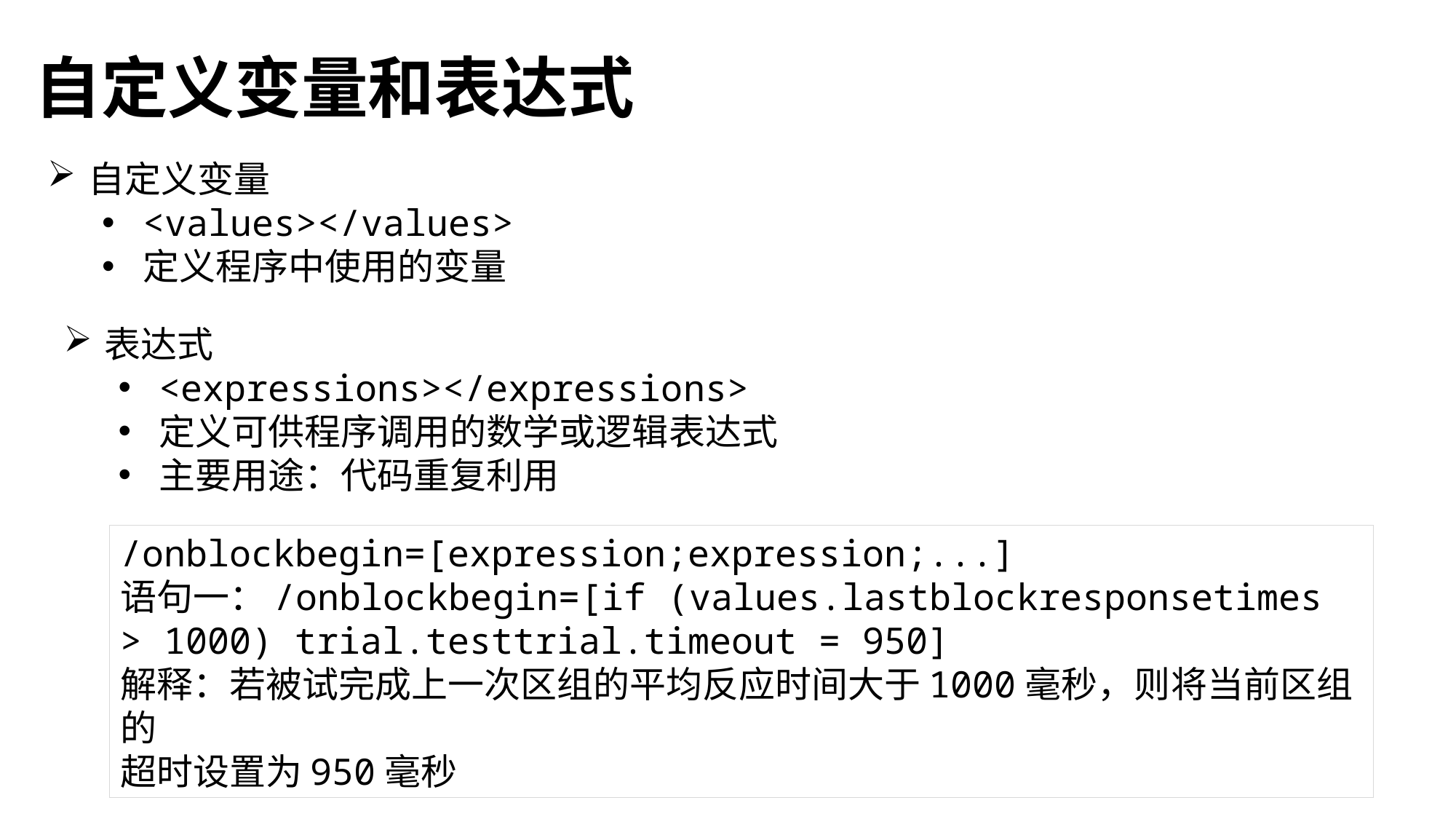

# 自定义变量和表达式
自定义变量
<values></values>
定义程序中使用的变量
表达式
<expressions></expressions>
定义可供程序调用的数学或逻辑表达式
主要用途：代码重复利用
/onblockbegin=[expression;expression;...]
语句一：/onblockbegin=[if (values.lastblockresponsetimes > 1000) trial.testtrial.timeout = 950]
解释：若被试完成上一次区组的平均反应时间大于1000毫秒，则将当前区组的
超时设置为950毫秒